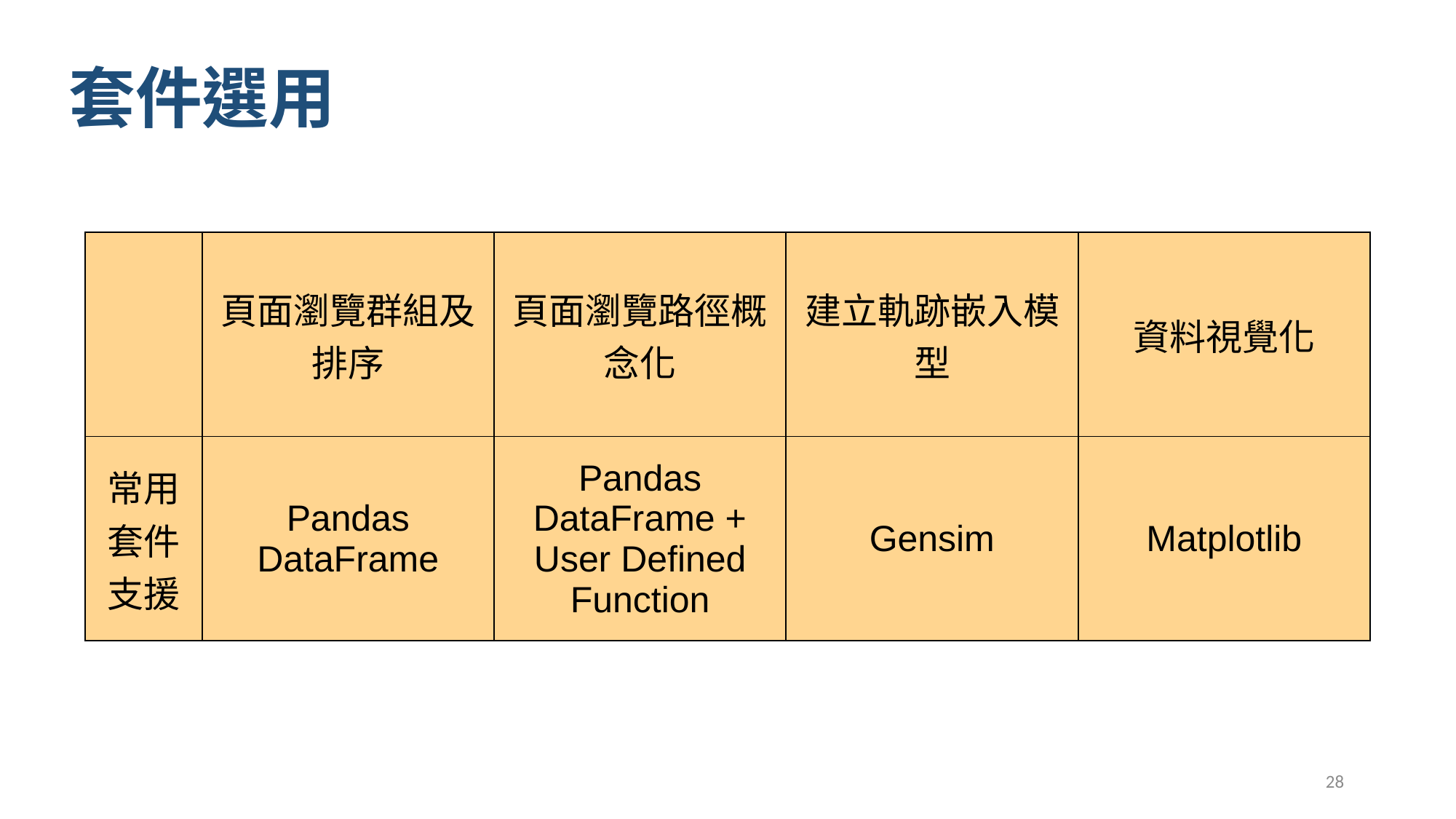

# 套件選用
|  | 頁面瀏覽群組及排序 | 頁面瀏覽路徑概念化 | 建立軌跡嵌入模型 | 資料視覺化 |
| --- | --- | --- | --- | --- |
| 常用 套件 支援 | Pandas DataFrame | Pandas DataFrame + User Defined Function | Gensim | Matplotlib |
28